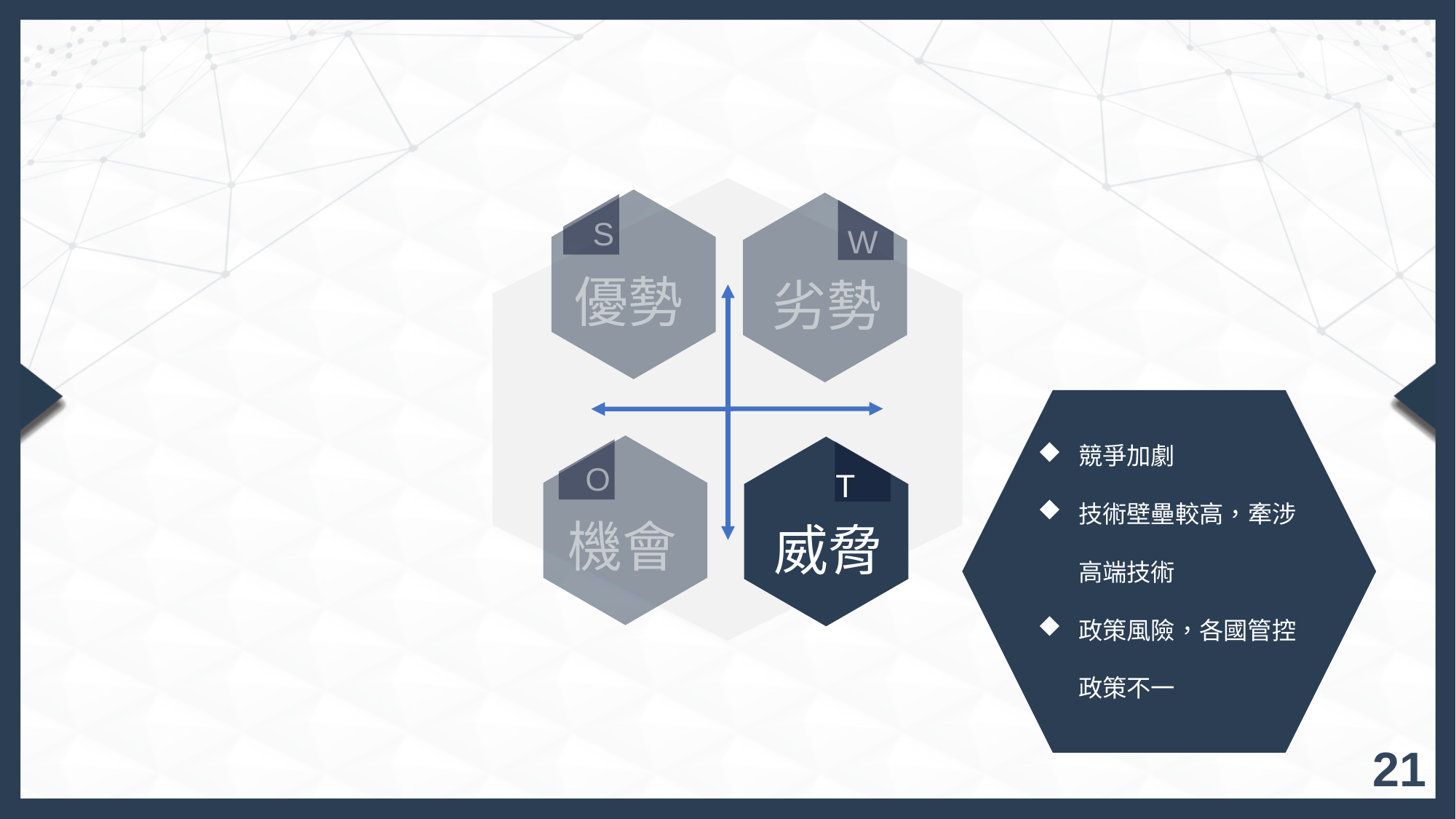

W
劣勢

S
優勢
競爭加劇
技術壁壘較高，牽涉高端技術
政策風險，各國管控政策不一

O
T
機會
威脅
21